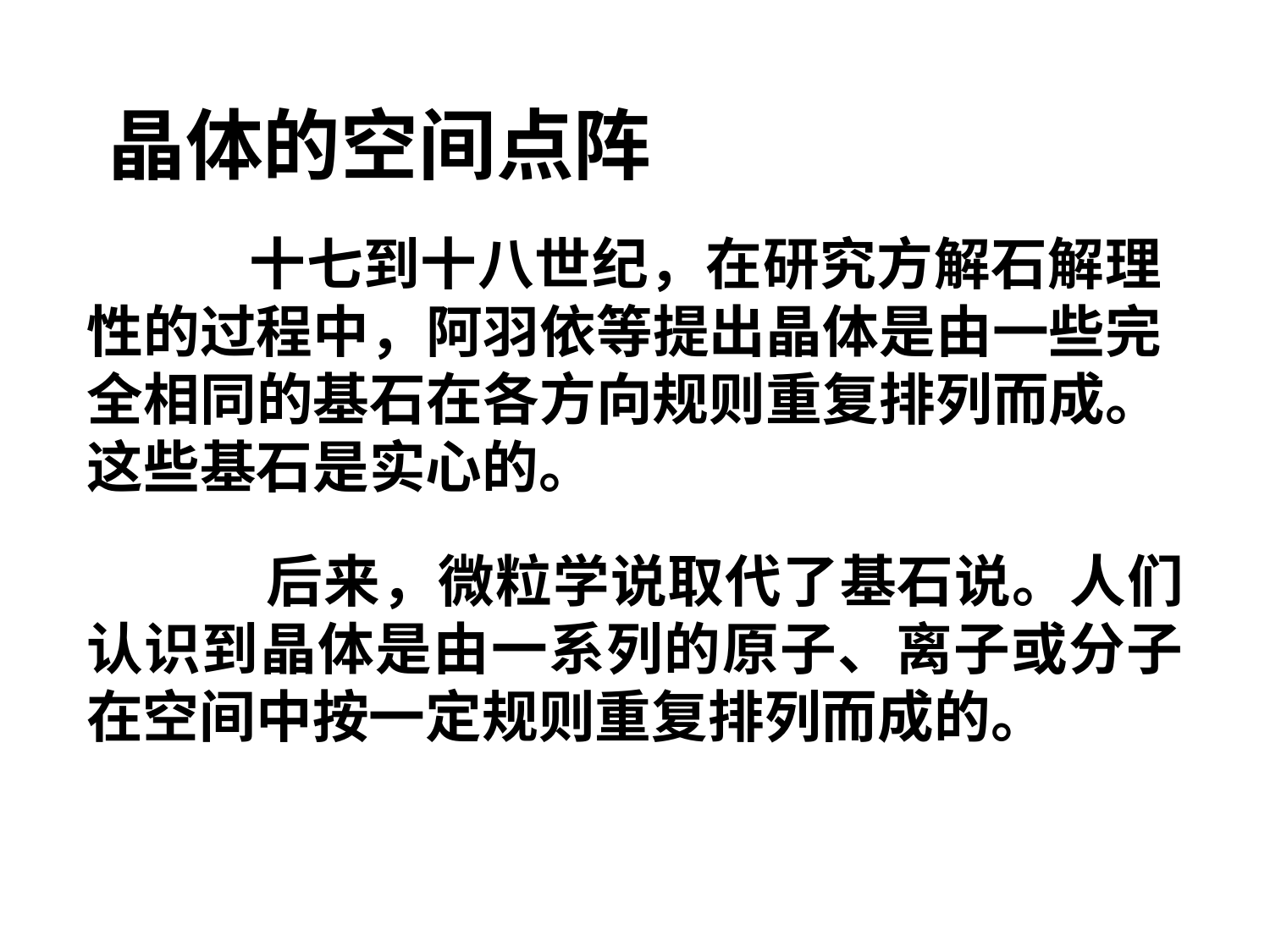

# 晶体的空间点阵
           十七到十八世纪，在研究方解石解理性的过程中，阿羽依等提出晶体是由一些完全相同的基石在各方向规则重复排列而成。这些基石是实心的。

            后来，微粒学说取代了基石说。人们认识到晶体是由一系列的原子、离子或分子在空间中按一定规则重复排列而成的。